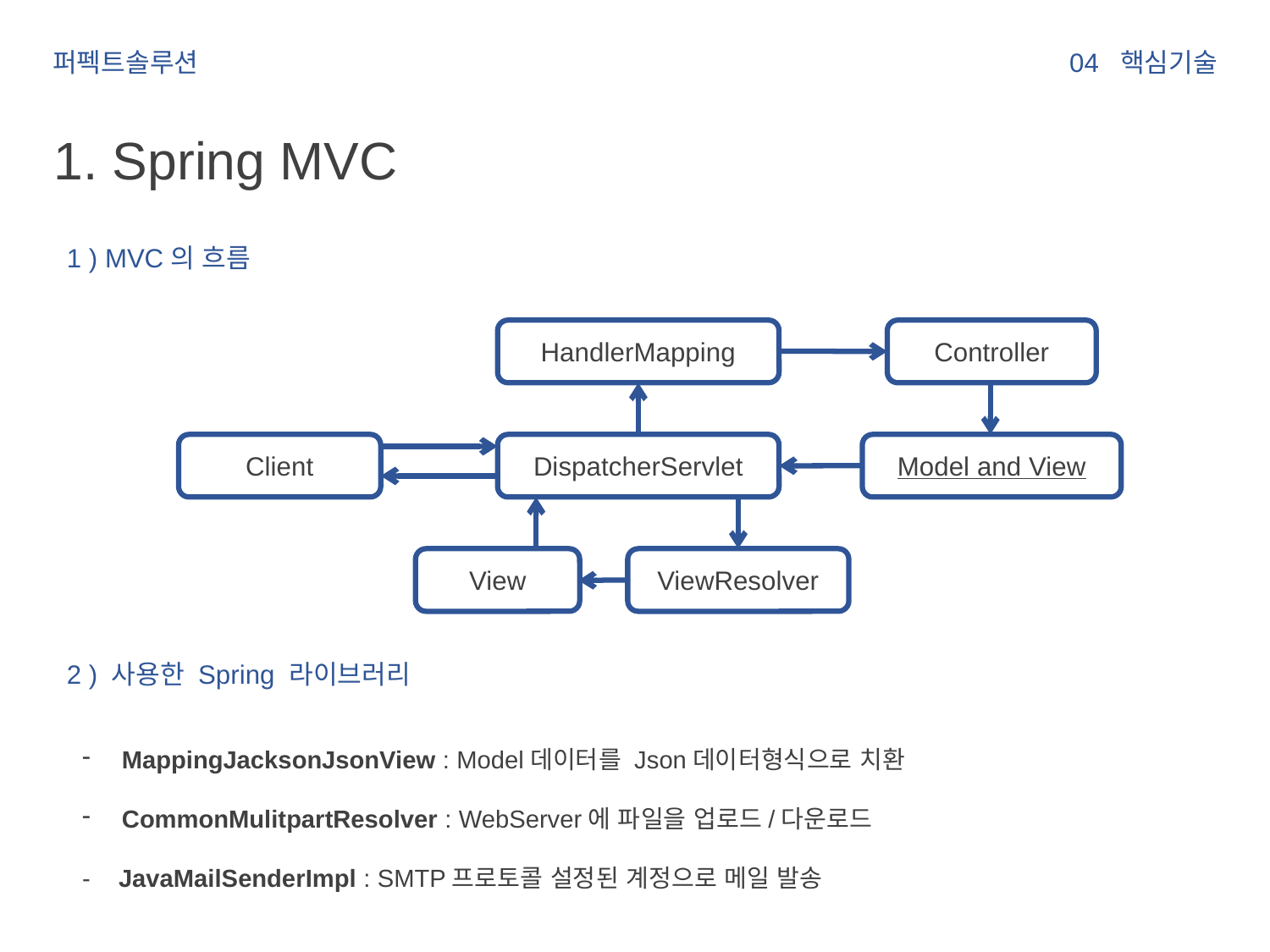

04  핵심기술
퍼펙트솔루션
1. Spring MVC
1 ) MVC의 흐름
HandlerMapping
Controller
DispatcherServlet
Model and View
Client
View
ViewResolver
2 ) 사용한 Spring 라이브러리
MappingJacksonJsonView : Model데이터를 Json데이터형식으로 치환

CommonMulitpartResolver : WebServer에 파일을 업로드/다운로드

-    JavaMailSenderImpl : SMTP프로토콜 설정된 계정으로 메일 발송